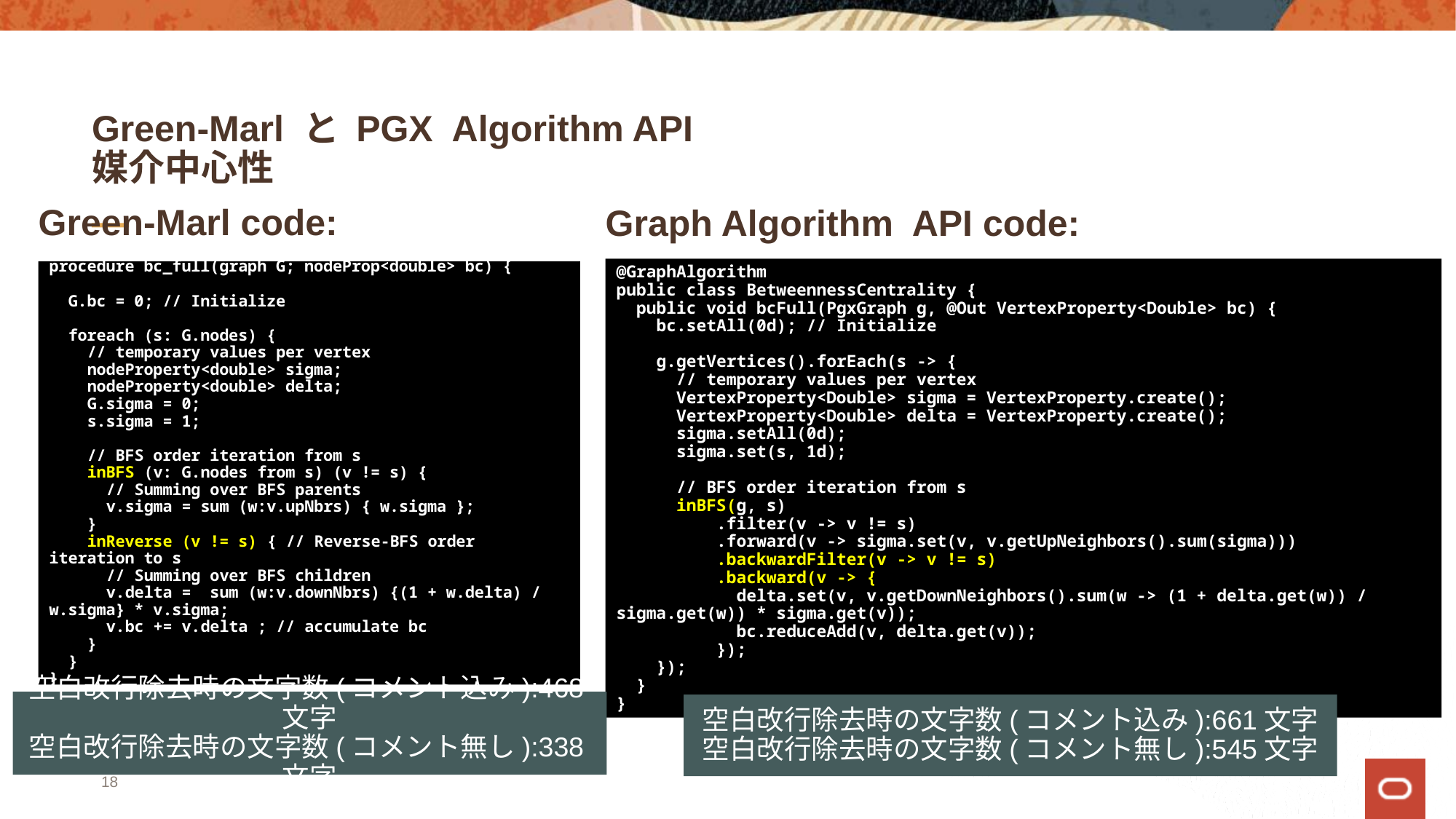

# Green-Marl と PGX  Algorithm API 媒介中心性
Green-Marl code:
Graph Algorithm  API code:
@GraphAlgorithm
public class BetweennessCentrality {
  public void bcFull(PgxGraph g, @Out VertexProperty<Double> bc) {
    bc.setAll(0d); // Initialize

    g.getVertices().forEach(s -> {
      // temporary values per vertex
      VertexProperty<Double> sigma = VertexProperty.create();
      VertexProperty<Double> delta = VertexProperty.create();
      sigma.setAll(0d);
      sigma.set(s, 1d);

      // BFS order iteration from s
      inBFS(g, s)
          .filter(v -> v != s)
          .forward(v -> sigma.set(v, v.getUpNeighbors().sum(sigma)))
          .backwardFilter(v -> v != s)
          .backward(v -> {
            delta.set(v, v.getDownNeighbors().sum(w -> (1 + delta.get(w)) / sigma.get(w)) * sigma.get(v));
            bc.reduceAdd(v, delta.get(v));
          });
    });
  }
}
procedure bc_full(graph G; nodeProp<double> bc) {

  G.bc = 0; // Initialize

  foreach (s: G.nodes) {
    // temporary values per vertex
    nodeProperty<double> sigma;
    nodeProperty<double> delta;
    G.sigma = 0;
    s.sigma = 1;

    // BFS order iteration from s
    inBFS (v: G.nodes from s) (v != s) {
      // Summing over BFS parents
      v.sigma = sum (w:v.upNbrs) { w.sigma };
    }
    inReverse (v != s) { // Reverse-BFS order iteration to s
      // Summing over BFS children
      v.delta =  sum (w:v.downNbrs) {(1 + w.delta) / w.sigma} * v.sigma;
      v.bc += v.delta ; // accumulate bc
    }
  }
}

空白改行除去時の文字数(コメント込み):468文字
空白改行除去時の文字数(コメント無し):338文字
空白改行除去時の文字数(コメント込み):661文字
空白改行除去時の文字数(コメント無し):545文字
18